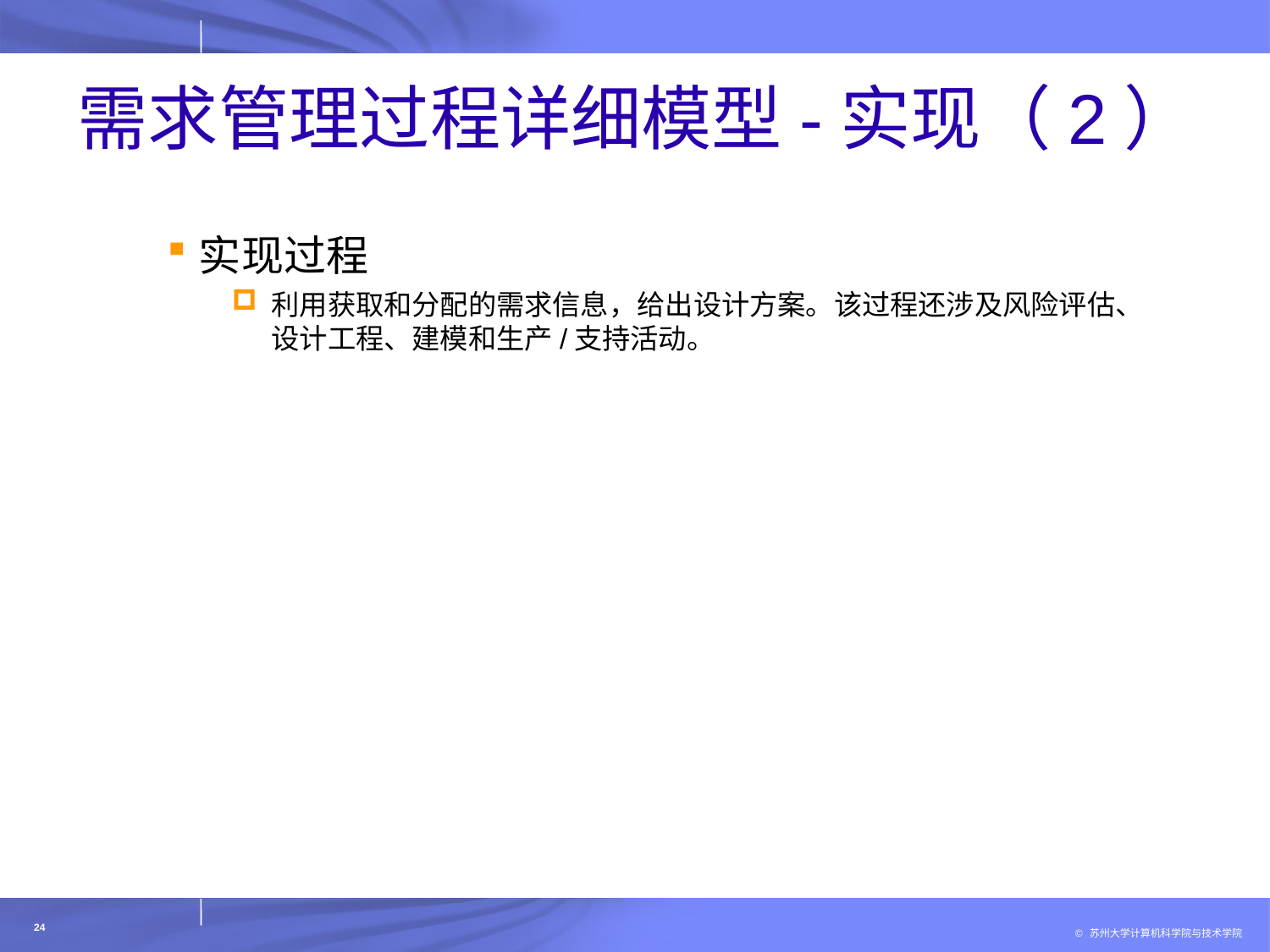

# 需求管理过程详细模型-实现（2）
实现过程
利用获取和分配的需求信息，给出设计方案。该过程还涉及风险评估、设计工程、建模和生产/支持活动。
24